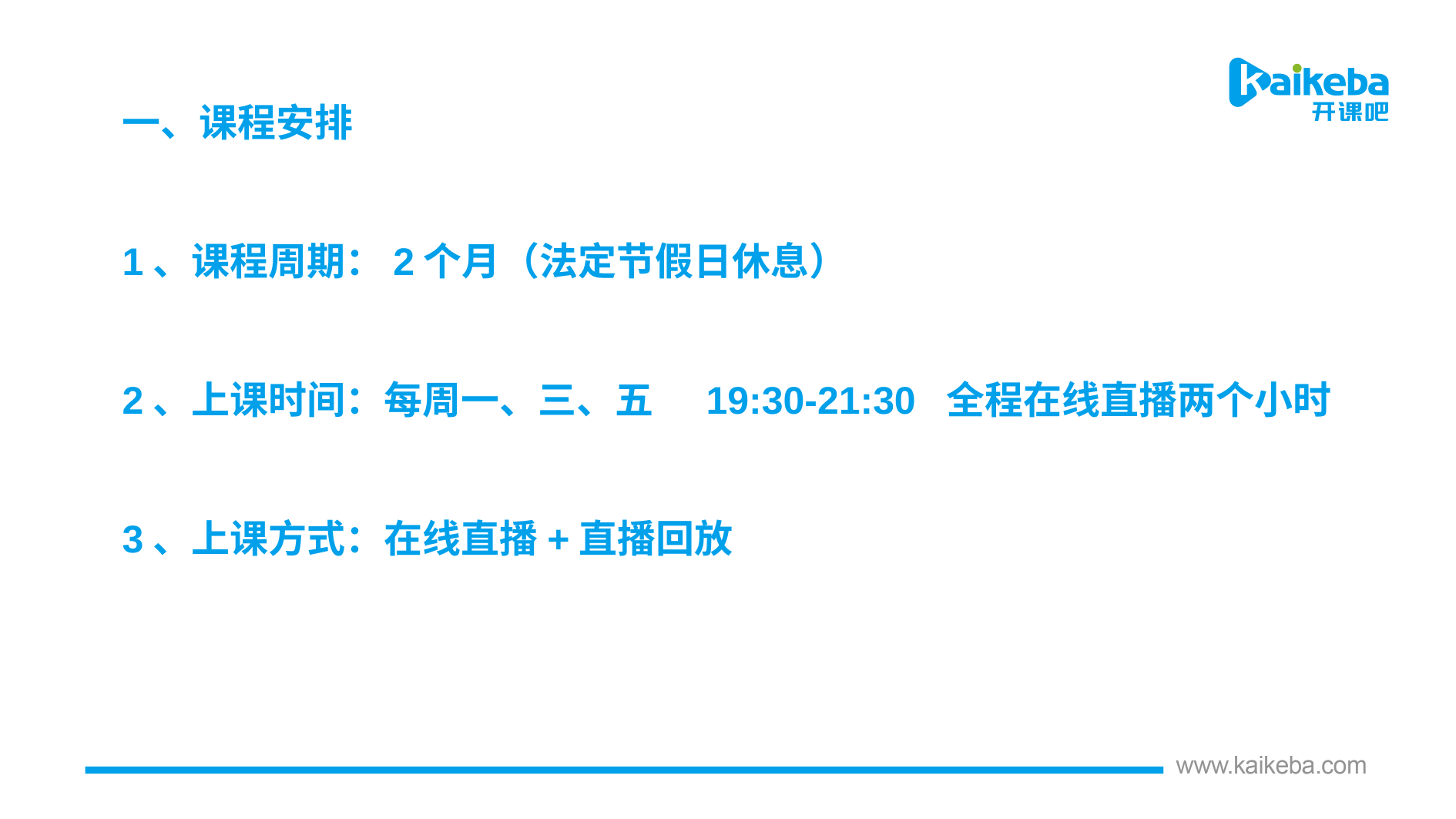

一、课程安排

1、课程周期：2个月（法定节假日休息）

2、上课时间：每周一、三、五     19:30-21:30  全程在线直播两个小时

3、上课方式：在线直播+直播回放